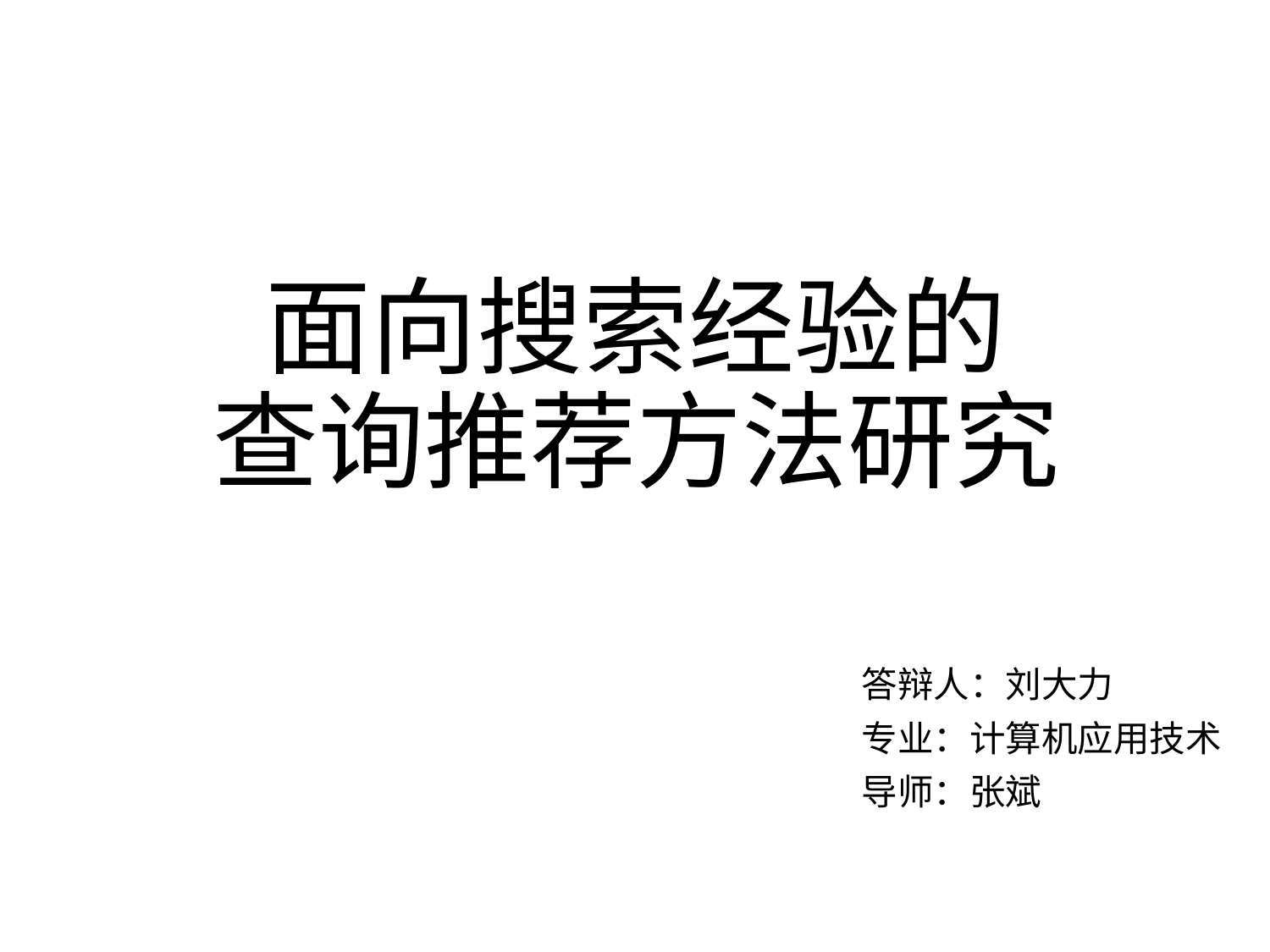

# 面向搜索经验的 查询推荐方法研究
答辩人：刘大力
专业：计算机应用技术
导师：张斌